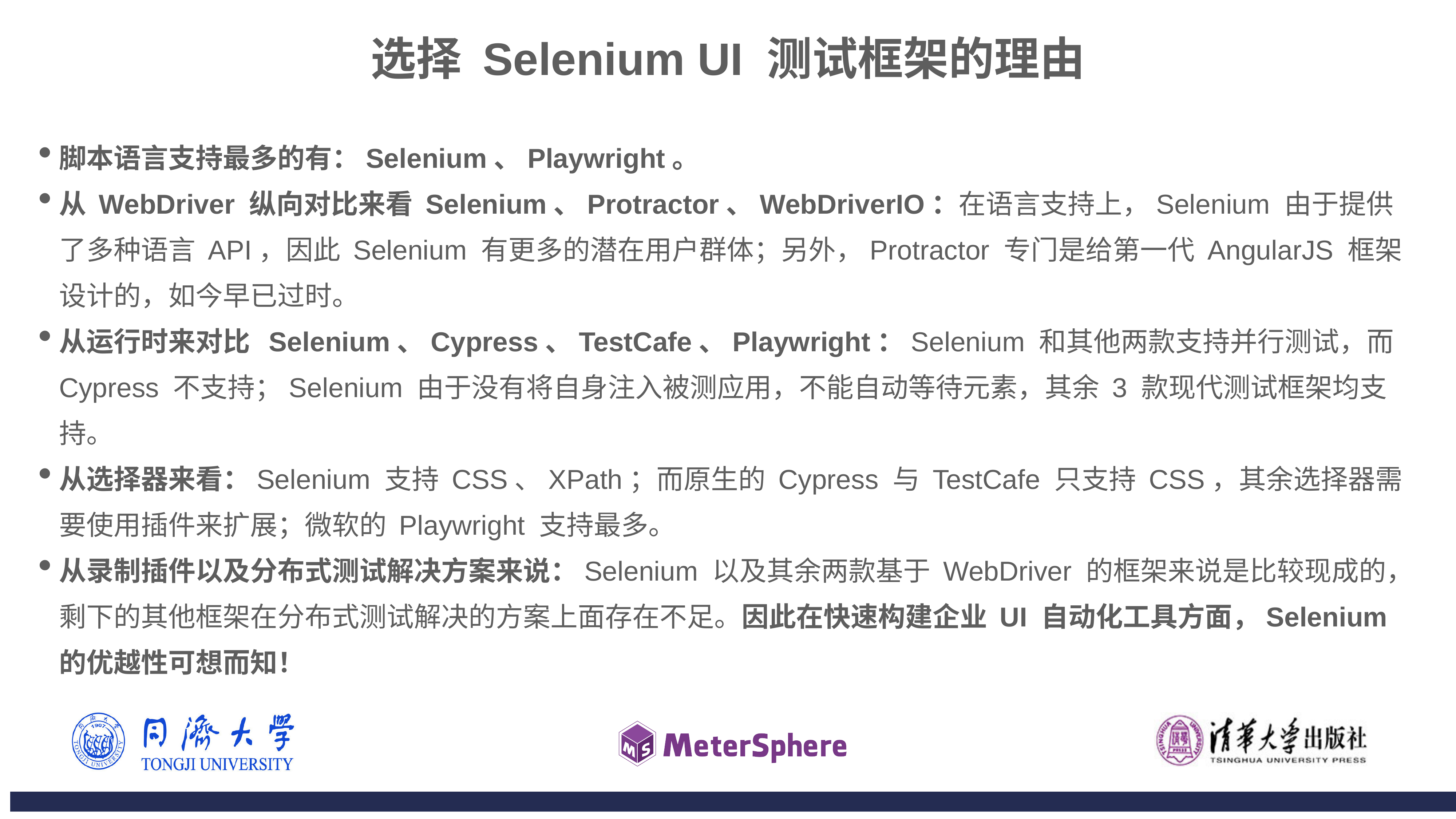

选择 Selenium UI 测试框架的理由
脚本语言支持最多的有：Selenium、Playwright。
从 WebDriver 纵向对比来看 Selenium、Protractor、WebDriverIO：在语言支持上，Selenium 由于提供了多种语言 API，因此 Selenium 有更多的潜在用户群体；另外，Protractor 专门是给第一代 AngularJS 框架设计的，如今早已过时。
从运行时来对比  Selenium、Cypress、TestCafe、Playwright：Selenium 和其他两款支持并行测试，而 Cypress 不支持；Selenium 由于没有将自身注入被测应用，不能自动等待元素，其余 3 款现代测试框架均支持。
从选择器来看：Selenium 支持 CSS、XPath；而原生的 Cypress 与 TestCafe 只支持 CSS，其余选择器需要使用插件来扩展；微软的 Playwright 支持最多。
从录制插件以及分布式测试解决方案来说：Selenium 以及其余两款基于 WebDriver 的框架来说是比较现成的，剩下的其他框架在分布式测试解决的方案上面存在不足。因此在快速构建企业 UI 自动化工具方面，Selenium 的优越性可想而知！